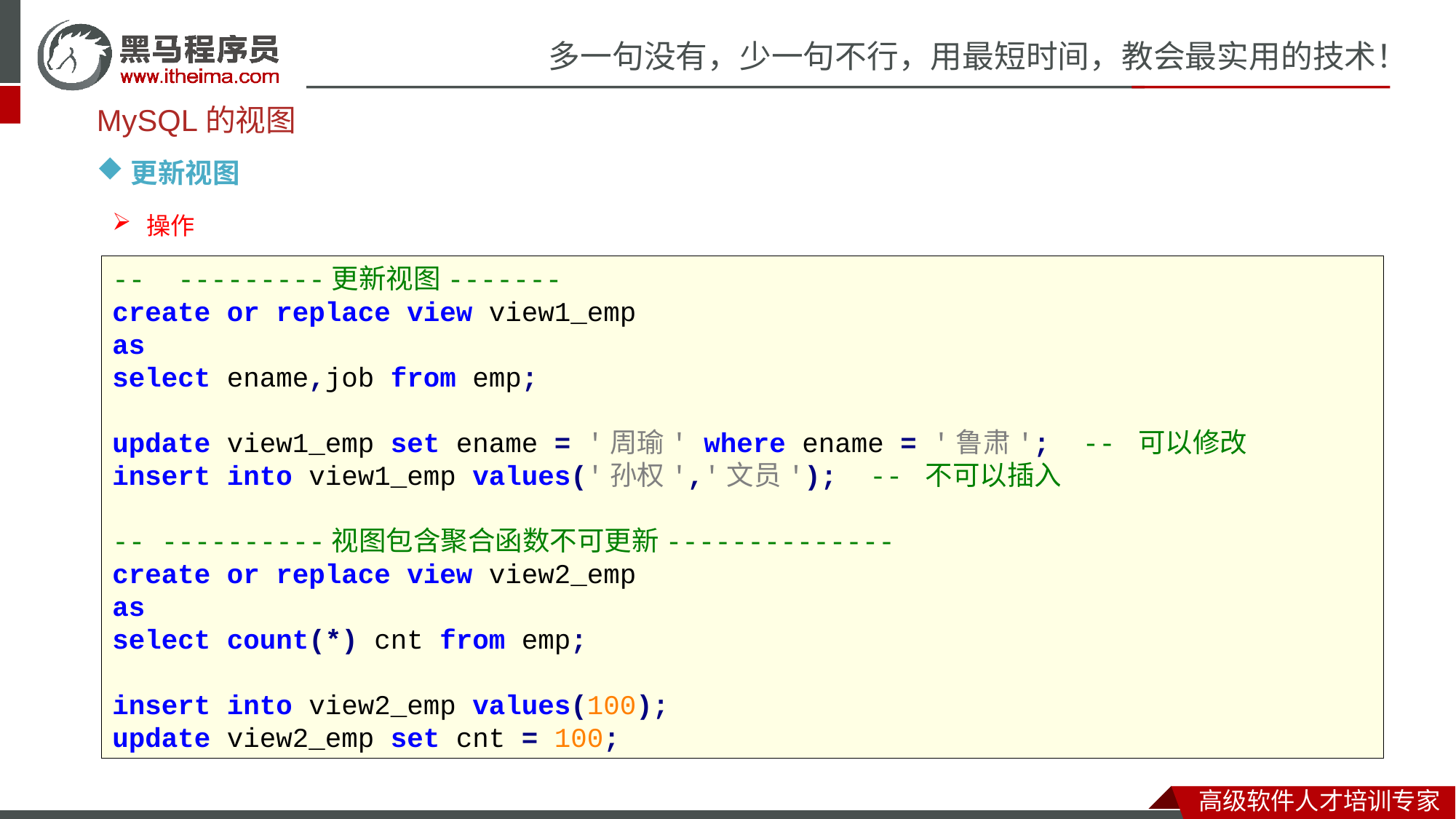

MySQL的视图
更新视图
操作
--  ---------更新视图-------
create or replace view view1_emp
as
select ename,job from emp;

update view1_emp set ename = '周瑜' where ename = '鲁肃';  -- 可以修改
insert into view1_emp values('孙权','文员');  -- 不可以插入

-- ----------视图包含聚合函数不可更新--------------
create or replace view view2_emp
as
select count(*) cnt from emp;

insert into view2_emp values(100);
update view2_emp set cnt = 100;